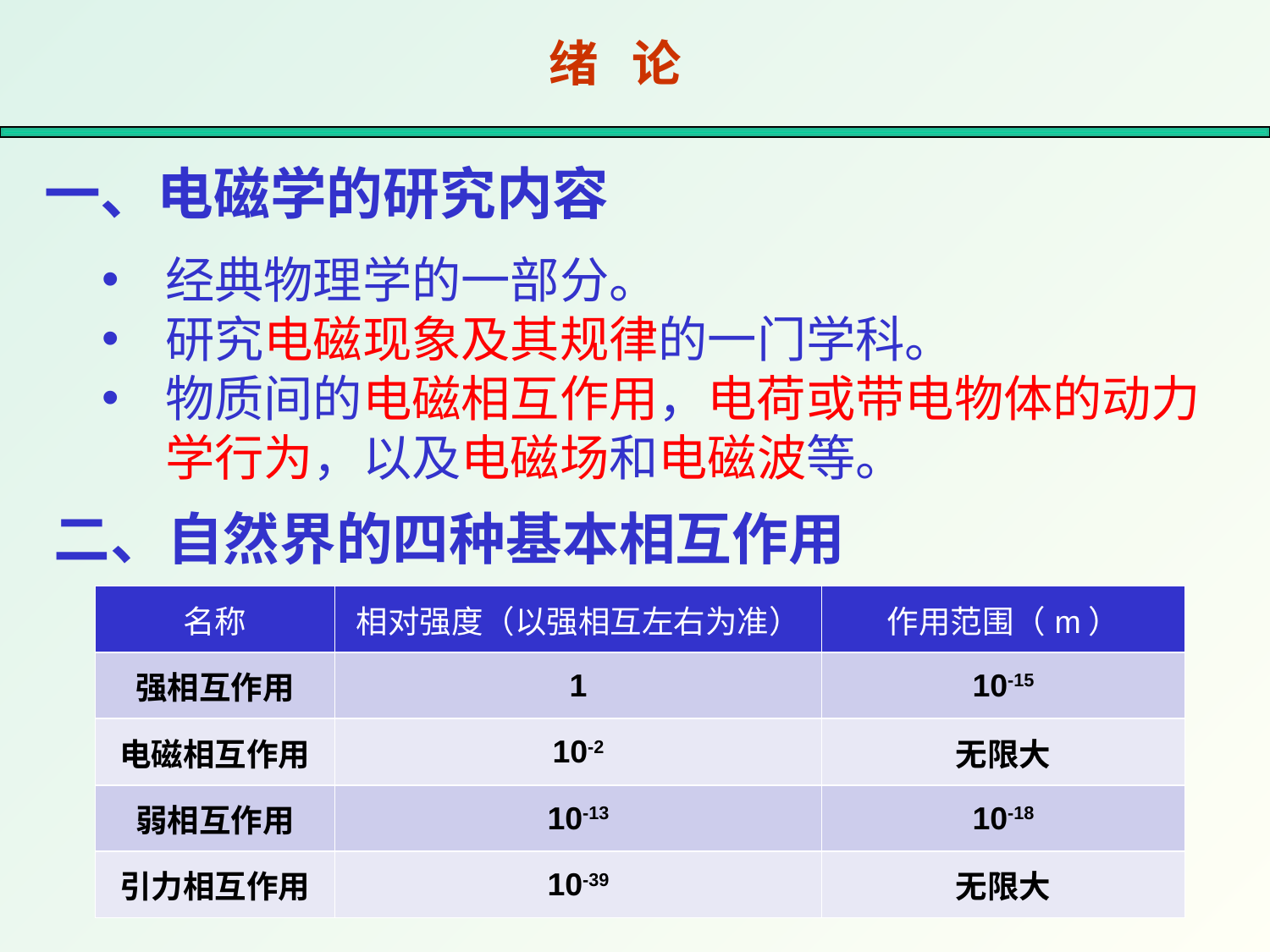

# 绪   论

一、电磁学的研究内容
经典物理学的一部分。
研究电磁现象及其规律的一门学科。
物质间的电磁相互作用，电荷或带电物体的动力学行为，以及电磁场和电磁波等。

二、自然界的四种基本相互作用
| 名称 | 相对强度（以强相互左右为准） | 作用范围（m） |
| --- | --- | --- |
| 强相互作用 | 1 | 10-15 |
| 电磁相互作用 | 10-2 | 无限大 |
| 弱相互作用 | 10-13 | 10-18 |
| 引力相互作用 | 10-39 | 无限大 |